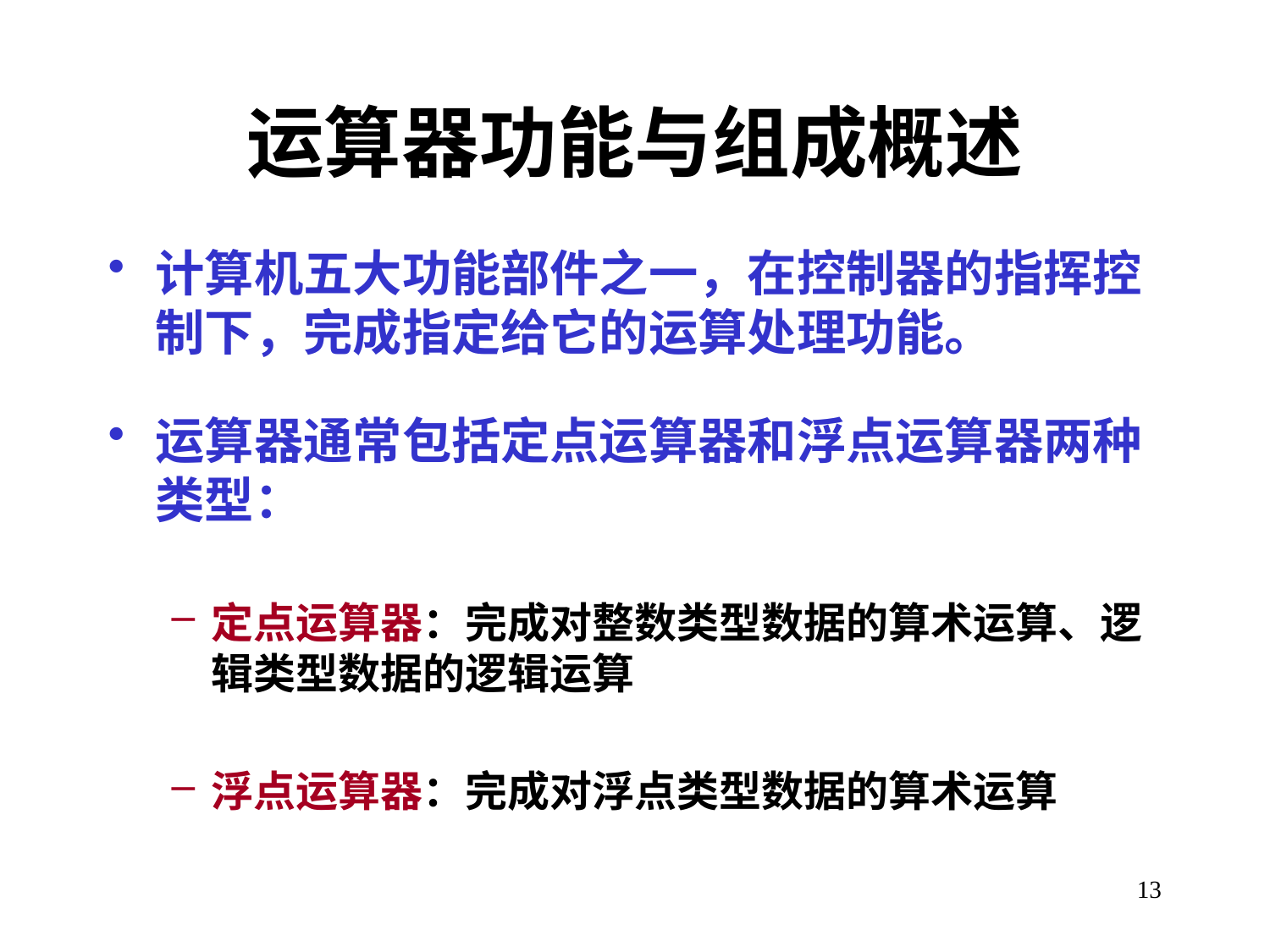

# 运算器功能与组成概述
计算机五大功能部件之一，在控制器的指挥控制下，完成指定给它的运算处理功能。

运算器通常包括定点运算器和浮点运算器两种类型：

定点运算器：完成对整数类型数据的算术运算、逻辑类型数据的逻辑运算

浮点运算器：完成对浮点类型数据的算术运算
13